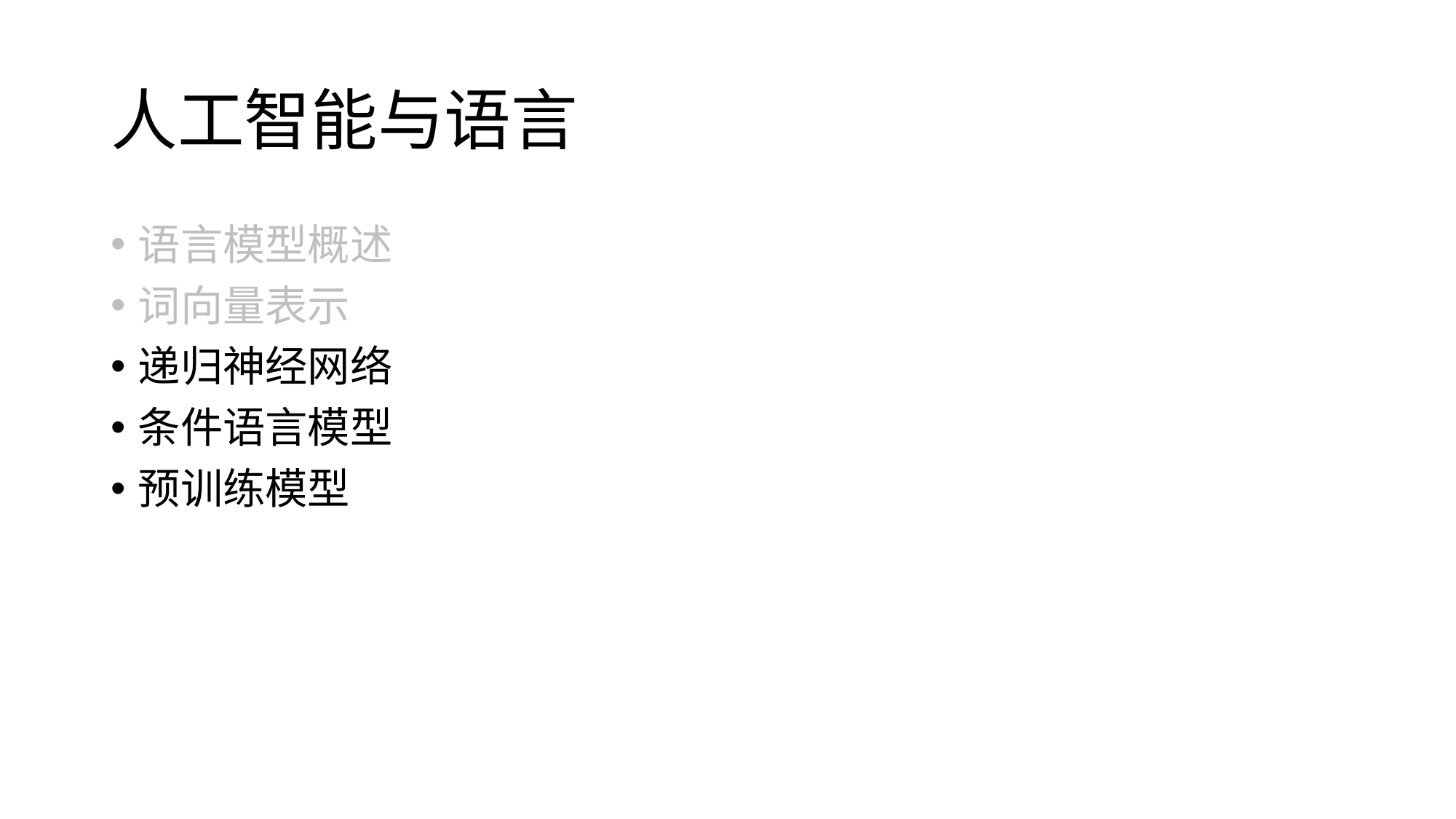

# 人工智能与语言
语言模型概述
词向量表示
递归神经网络
条件语言模型
预训练模型